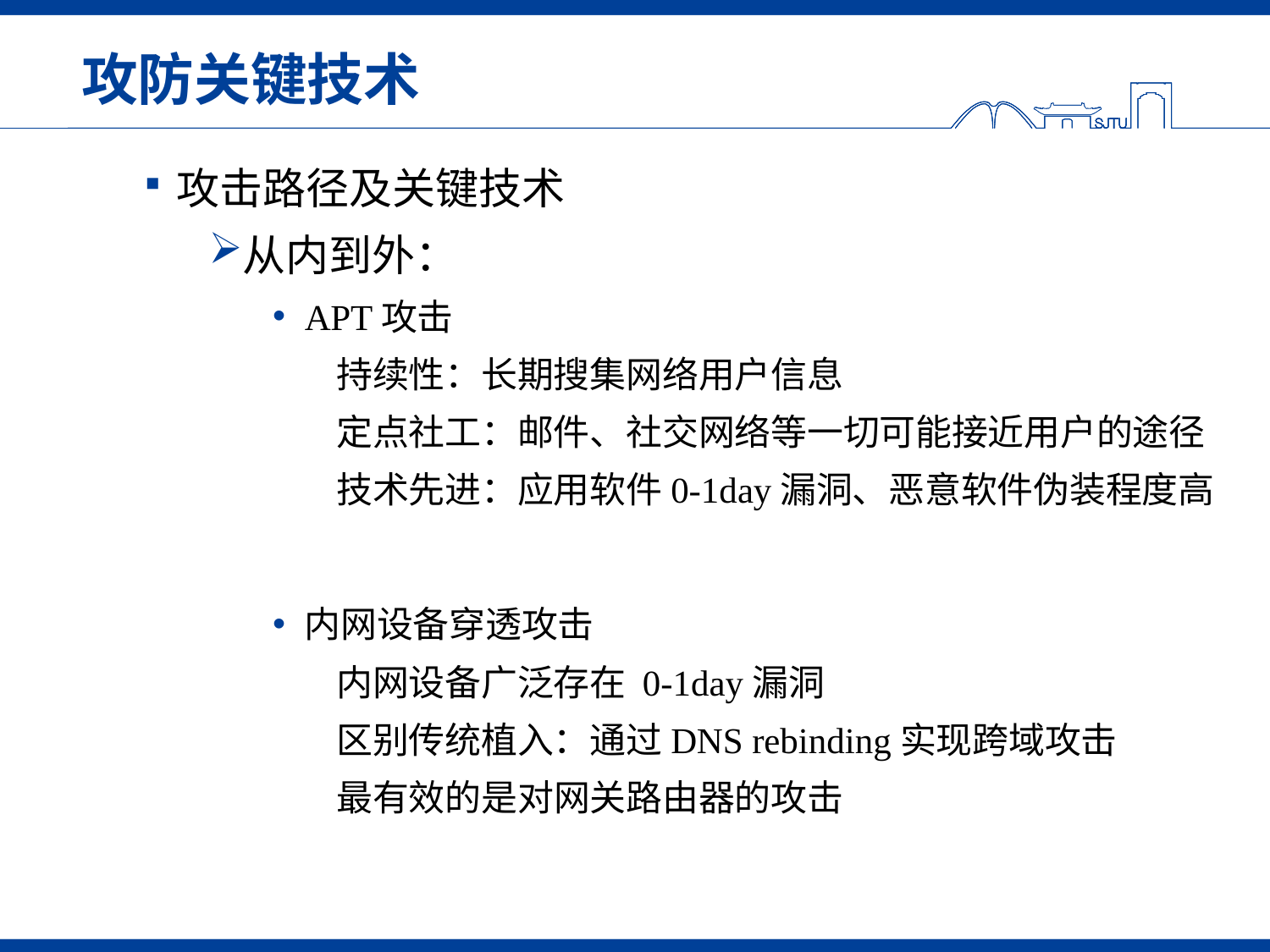

# 攻防关键技术
攻击路径及关键技术
从内到外：
APT攻击
持续性：长期搜集网络用户信息
定点社工：邮件、社交网络等一切可能接近用户的途径
技术先进：应用软件0-1day漏洞、恶意软件伪装程度高

内网设备穿透攻击
内网设备广泛存在 0-1day漏洞
区别传统植入：通过DNS rebinding实现跨域攻击
最有效的是对网关路由器的攻击